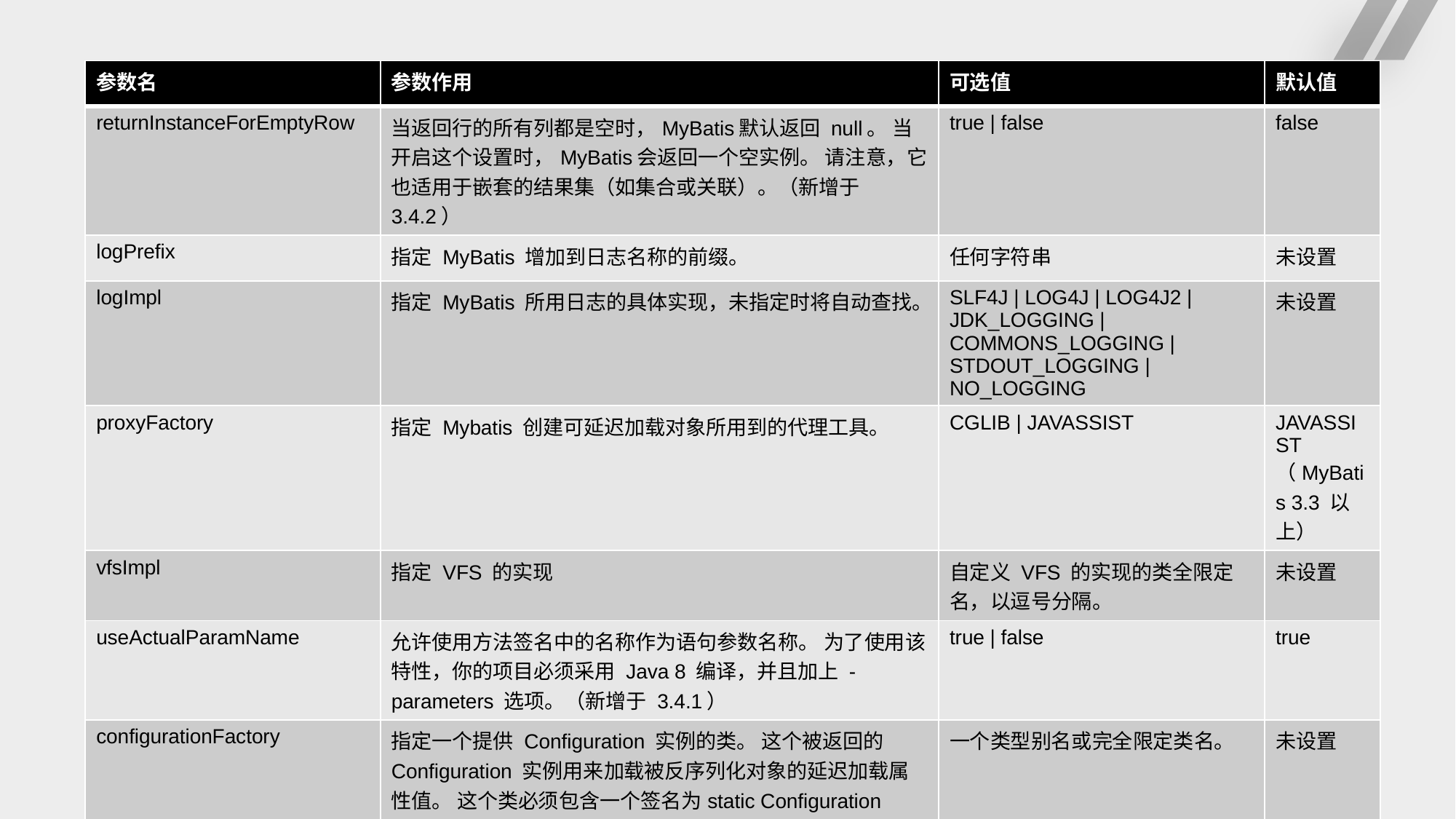

#
| 参数名 | 参数作用 | 可选值 | 默认值 |
| --- | --- | --- | --- |
| returnInstanceForEmptyRow | 当返回行的所有列都是空时，MyBatis默认返回 null。 当开启这个设置时，MyBatis会返回一个空实例。 请注意，它也适用于嵌套的结果集（如集合或关联）。（新增于 3.4.2） | true | false | false |
| logPrefix | 指定 MyBatis 增加到日志名称的前缀。 | 任何字符串 | 未设置 |
| logImpl | 指定 MyBatis 所用日志的具体实现，未指定时将自动查找。 | SLF4J | LOG4J | LOG4J2 | JDK\_LOGGING | COMMONS\_LOGGING | STDOUT\_LOGGING | NO\_LOGGING | 未设置 |
| proxyFactory | 指定 Mybatis 创建可延迟加载对象所用到的代理工具。 | CGLIB | JAVASSIST | JAVASSIST （MyBatis 3.3 以上） |
| vfsImpl | 指定 VFS 的实现 | 自定义 VFS 的实现的类全限定名，以逗号分隔。 | 未设置 |
| useActualParamName | 允许使用方法签名中的名称作为语句参数名称。 为了使用该特性，你的项目必须采用 Java 8 编译，并且加上 -parameters 选项。（新增于 3.4.1） | true | false | true |
| configurationFactory | 指定一个提供 Configuration 实例的类。 这个被返回的 Configuration 实例用来加载被反序列化对象的延迟加载属性值。 这个类必须包含一个签名为static Configuration getConfiguration() 的方法。（新增于 3.2.3） | 一个类型别名或完全限定类名。 | 未设置 |
| shrinkWhitespacesInSql | Removes extra whitespace characters from the SQL. Note that this also affects literal strings in SQL. (Since 3.5.5) | true | false | false |